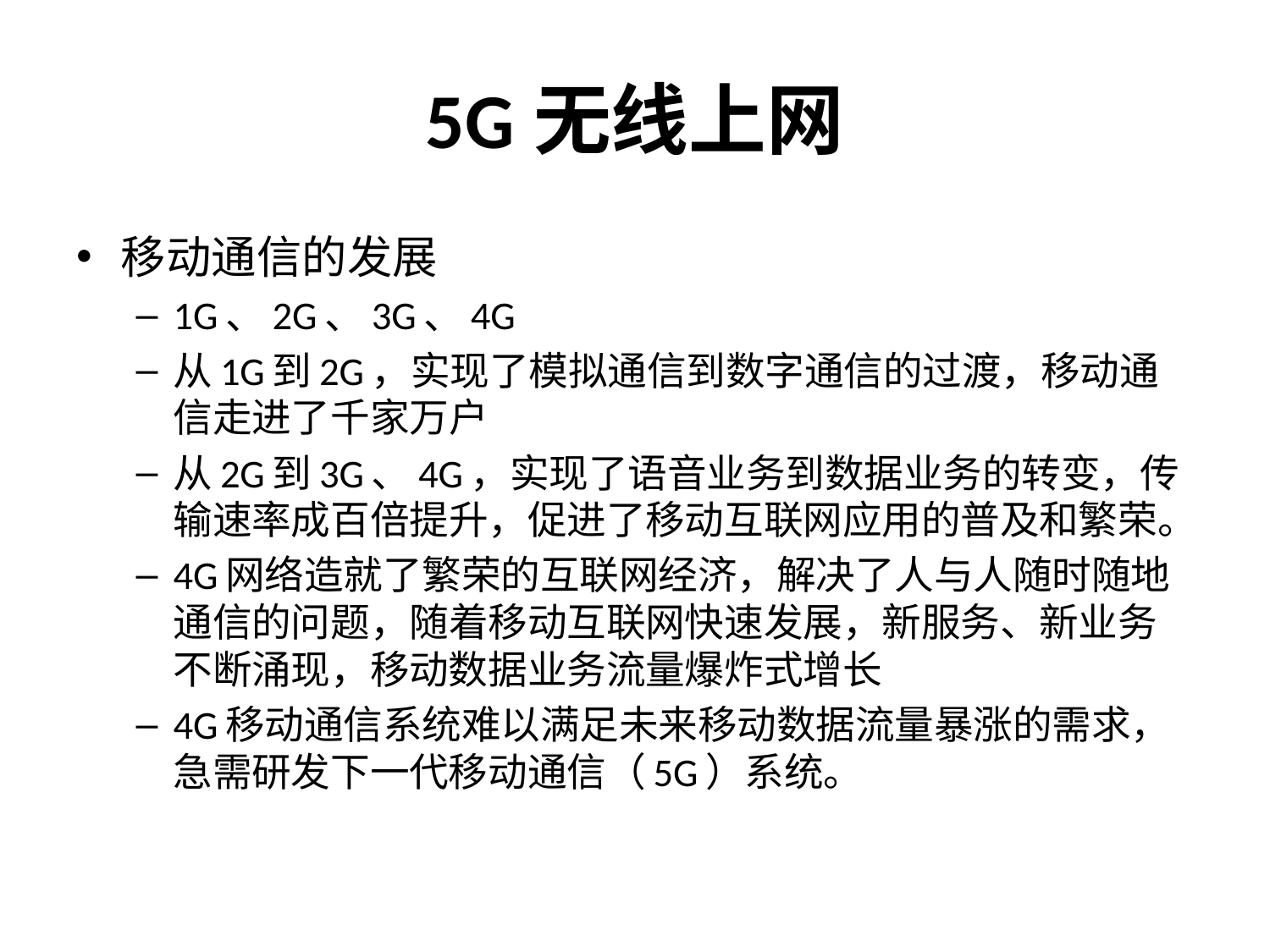

# 5G无线上网
移动通信的发展
1G、2G、3G、4G
从1G到2G，实现了模拟通信到数字通信的过渡，移动通信走进了千家万户
从2G到3G、4G，实现了语音业务到数据业务的转变，传输速率成百倍提升，促进了移动互联网应用的普及和繁荣。
4G网络造就了繁荣的互联网经济，解决了人与人随时随地通信的问题，随着移动互联网快速发展，新服务、新业务不断涌现，移动数据业务流量爆炸式增长
4G移动通信系统难以满足未来移动数据流量暴涨的需求，急需研发下一代移动通信（5G）系统。